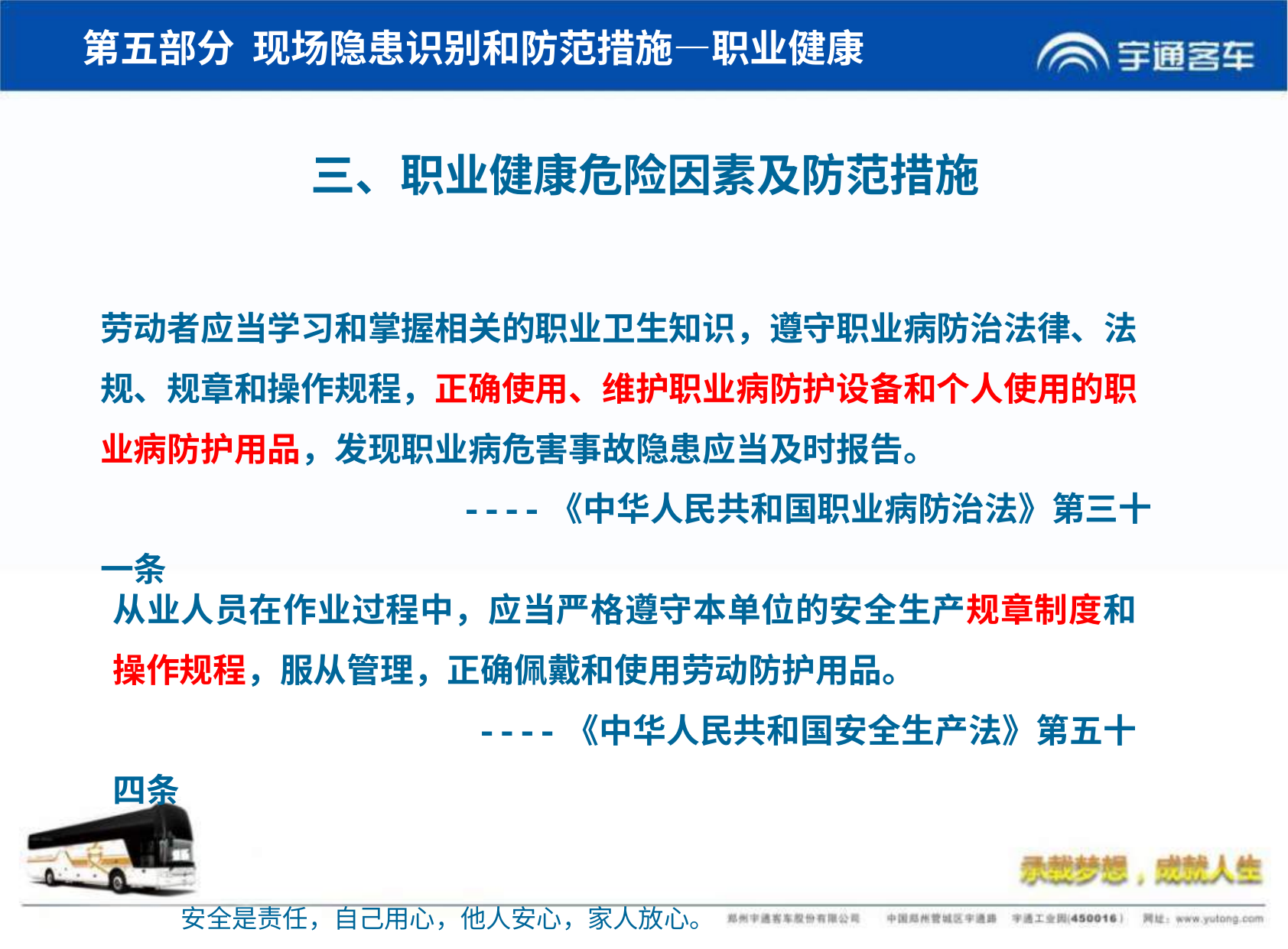

# 第五部分  现场隐患识别和防范措施—职业健康
三、职业健康危险因素及防范措施
劳动者应当学习和掌握相关的职业卫生知识，遵守职业病防治法律、法规、规章和操作规程，正确使用、维护职业病防护设备和个人使用的职业病防护用品，发现职业病危害事故隐患应当及时报告。
                  ----《中华人民共和国职业病防治法》第三十一条
从业人员在作业过程中，应当严格遵守本单位的安全生产规章制度和操作规程，服从管理，正确佩戴和使用劳动防护用品。
                  ----《中华人民共和国安全生产法》第五十四条